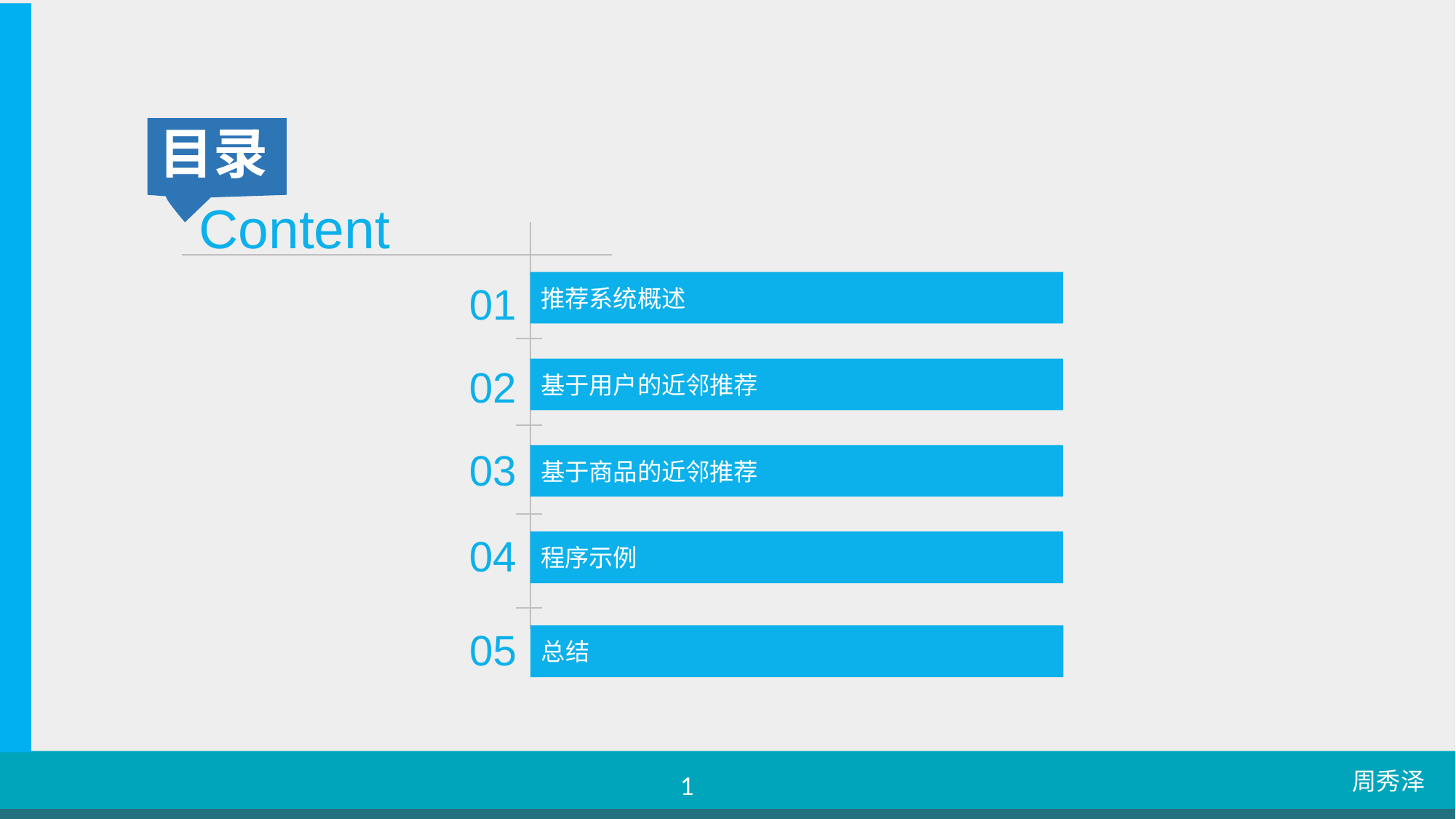

目录

Content
01
推荐系统概述
02
基于用户的近邻推荐
03
基于商品的近邻推荐
04
程序示例
05
总结
1